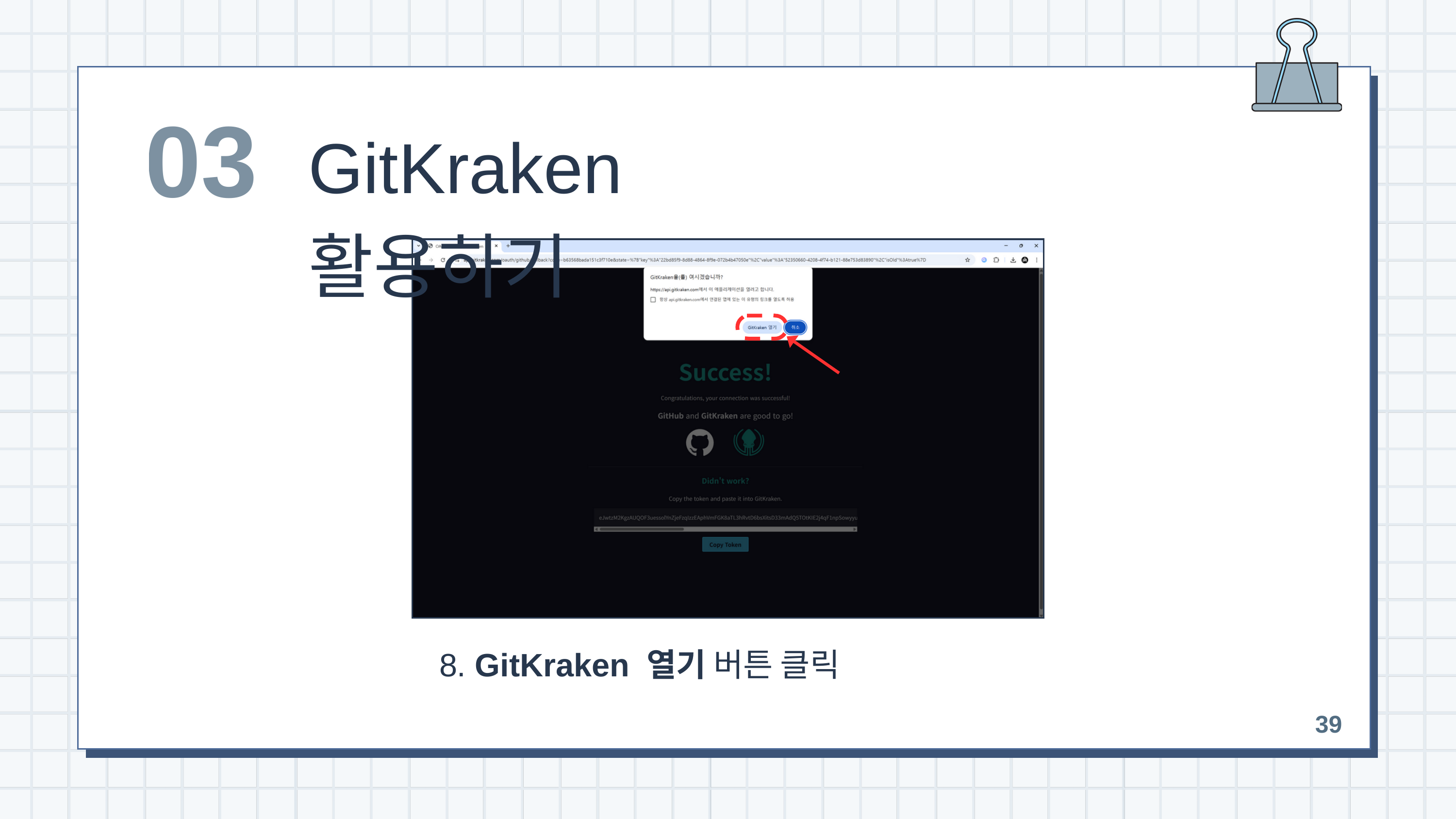

03
GitKraken 활용하기

   8. GitKraken 열기 버튼 클릭
39